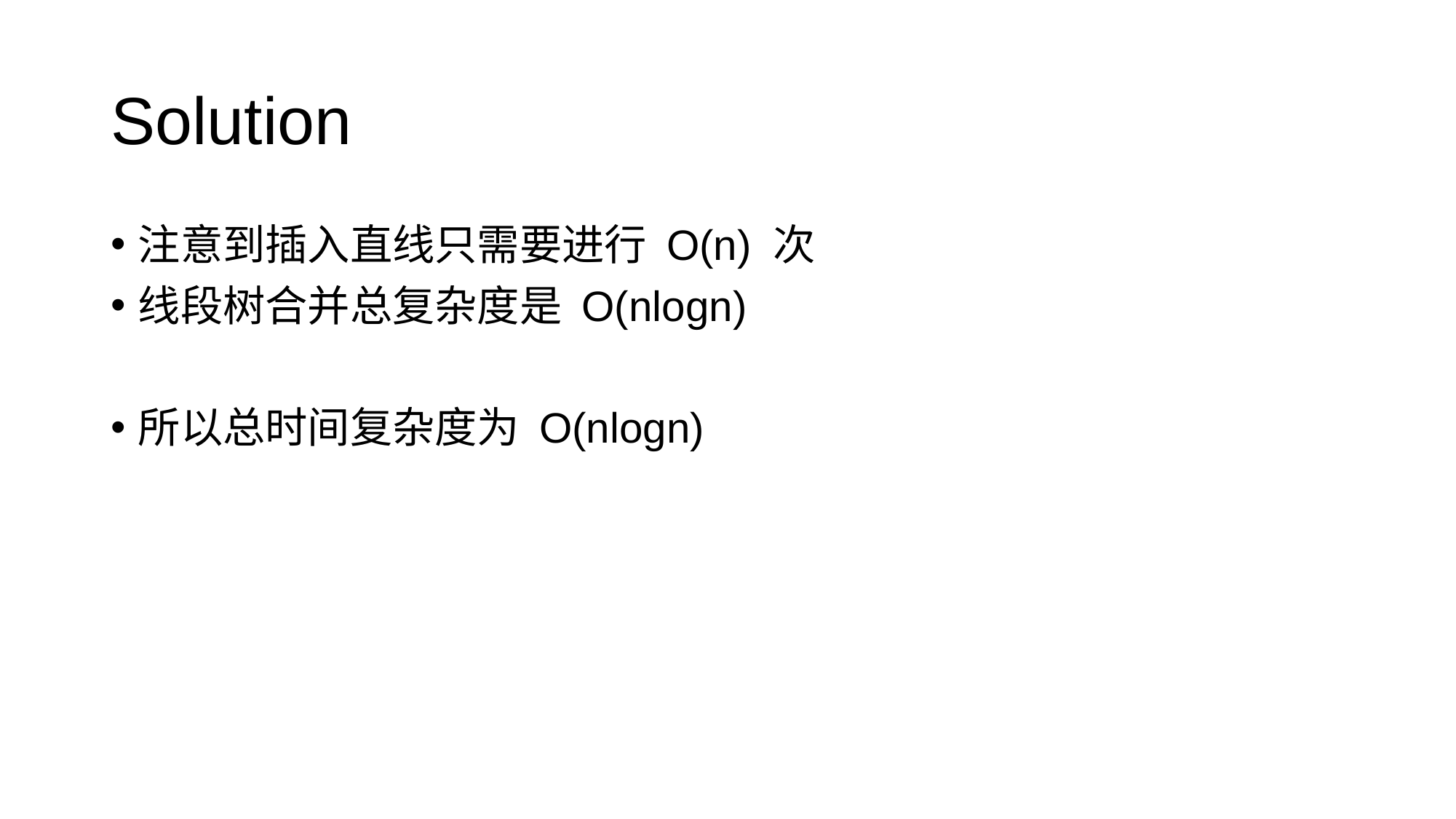

# Solution
注意到插入直线只需要进行 O(n) 次
线段树合并总复杂度是 O(nlogn)

所以总时间复杂度为 O(nlogn)